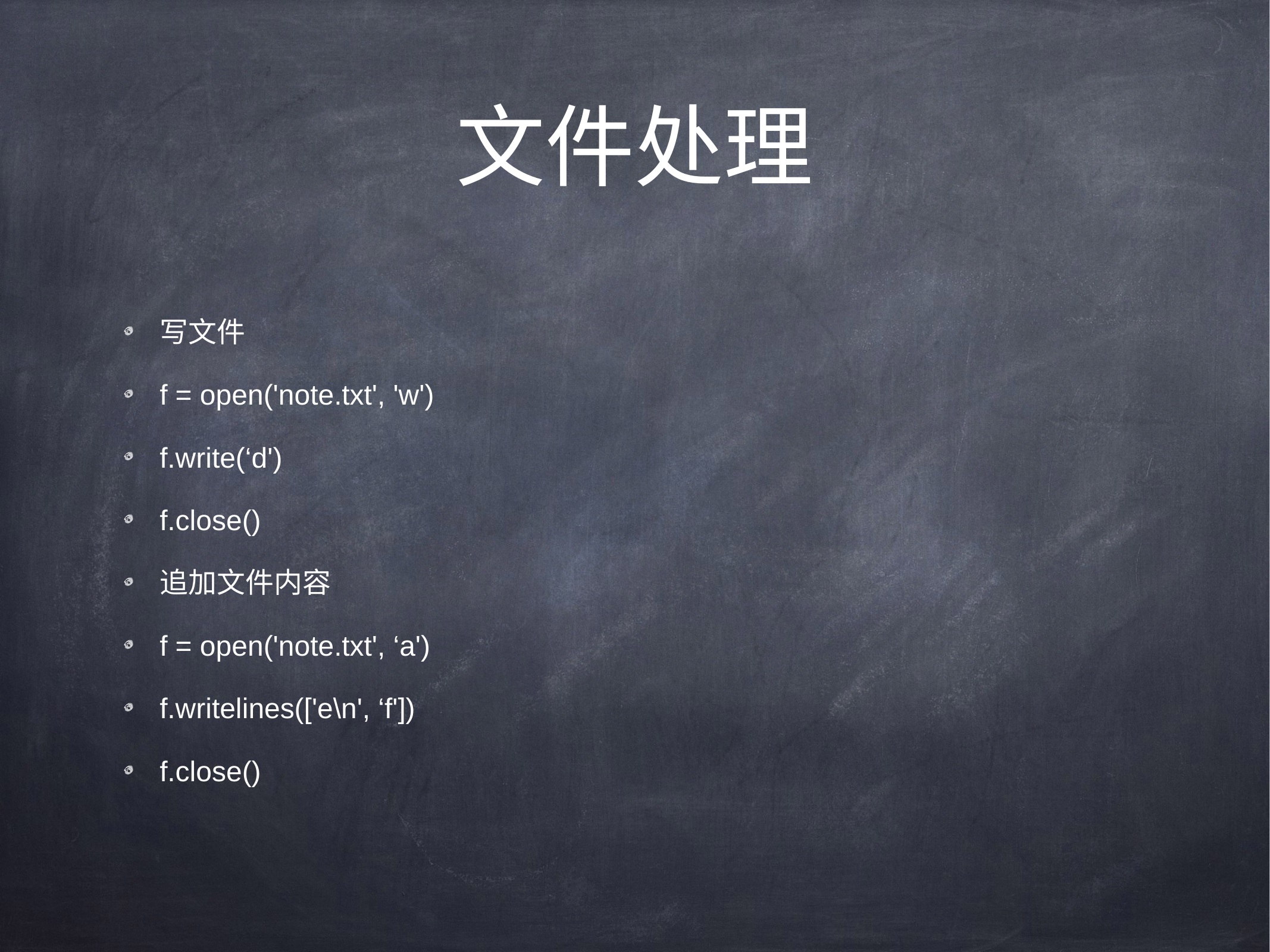

# 文件处理
写文件
f = open('note.txt', 'w')
f.write(‘d')
f.close()
追加文件内容
f = open('note.txt', ‘a')
f.writelines(['e\n', ‘f'])
f.close()